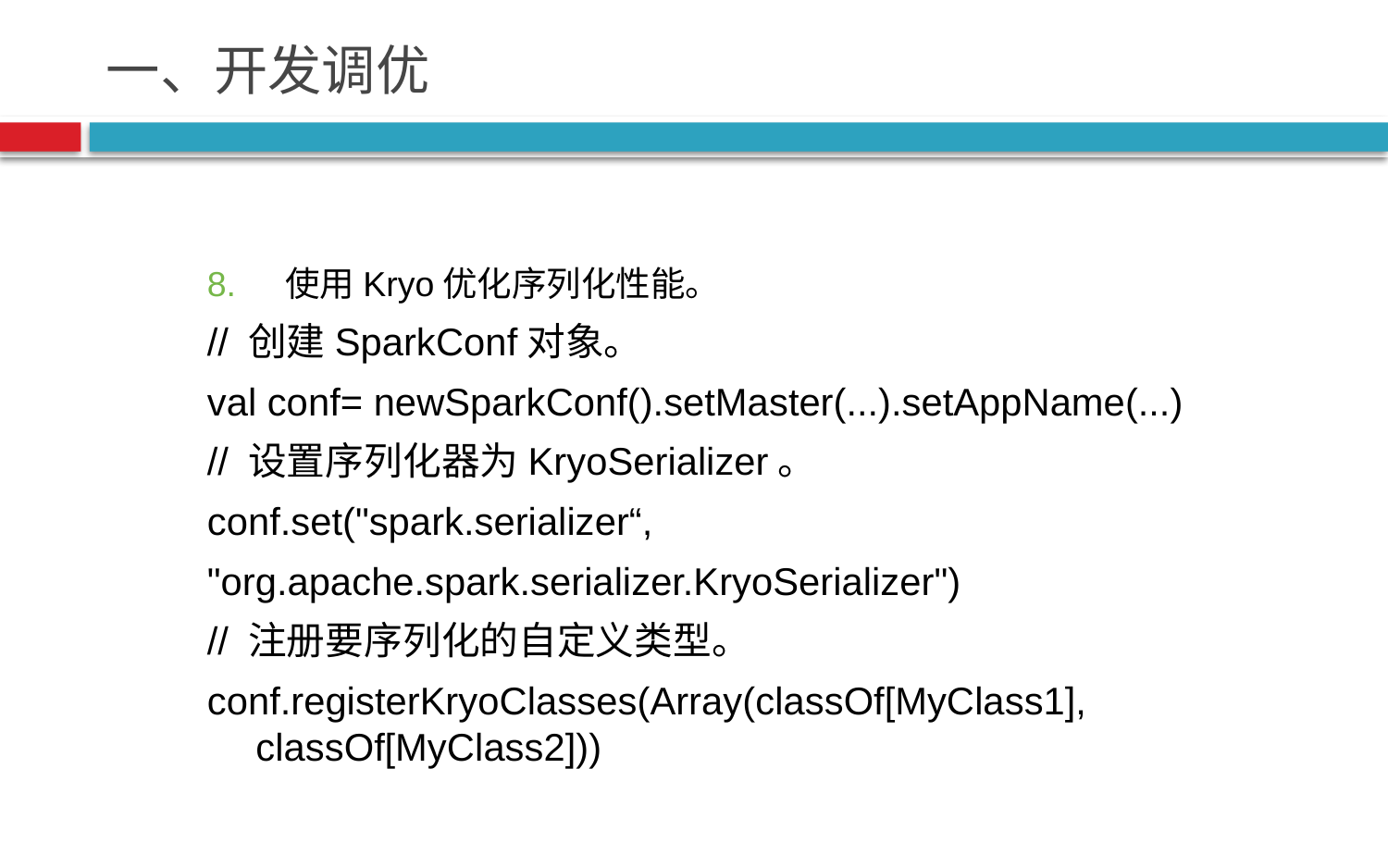

# 一、开发调优
使用Kryo优化序列化性能。
// 创建SparkConf对象。
val conf= newSparkConf().setMaster(...).setAppName(...)
// 设置序列化器为KryoSerializer。
conf.set("spark.serializer“,
"org.apache.spark.serializer.KryoSerializer")
// 注册要序列化的自定义类型。
conf.registerKryoClasses(Array(classOf[MyClass1], classOf[MyClass2]))